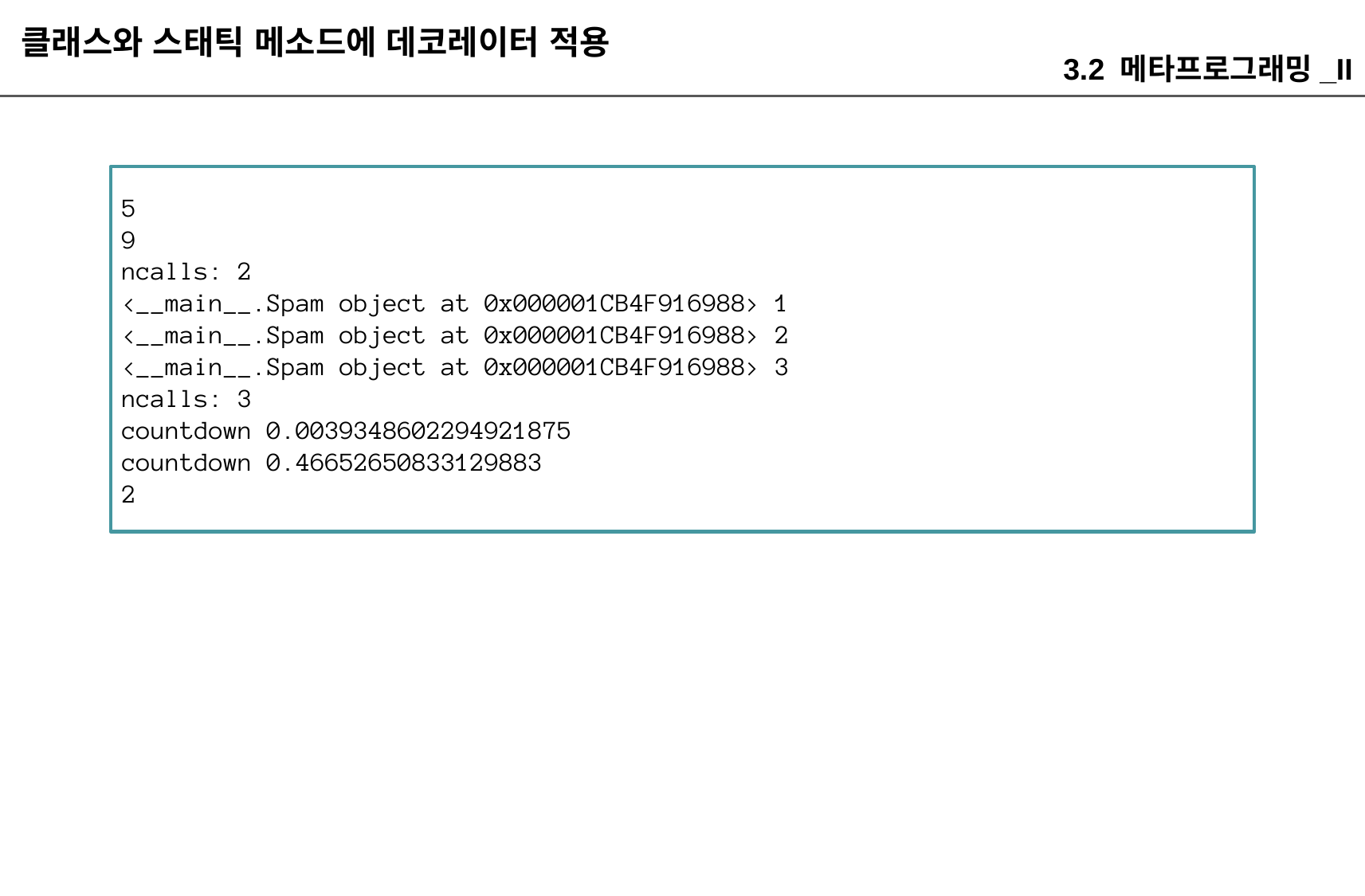

클래스와 스태틱 메소드에 데코레이터 적용
3.2 메타프로그래밍_II
5
9
ncalls: 2
<__main__.Spam object at 0x000001CB4F916988> 1
<__main__.Spam object at 0x000001CB4F916988> 2
<__main__.Spam object at 0x000001CB4F916988> 3
ncalls: 3
countdown 0.0039348602294921875
countdown 0.46652650833129883
2